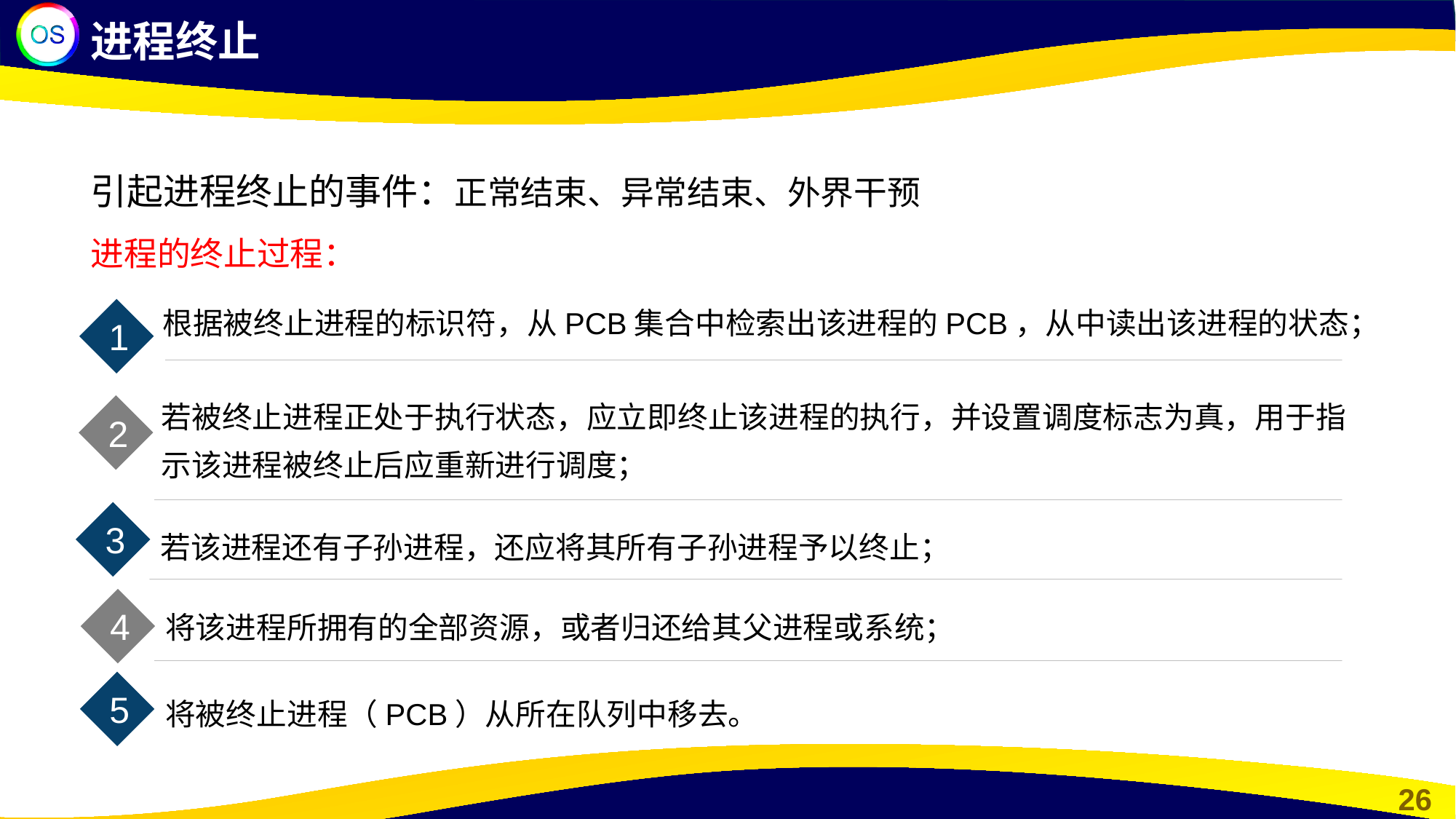

进程终止
引起进程终止的事件：正常结束、异常结束、外界干预
进程的终止过程：
根据被终止进程的标识符，从PCB集合中检索出该进程的PCB，从中读出该进程的状态；
1
若被终止进程正处于执行状态，应立即终止该进程的执行，并设置调度标志为真，用于指示该进程被终止后应重新进行调度；
2
3
若该进程还有子孙进程，还应将其所有子孙进程予以终止；
将该进程所拥有的全部资源，或者归还给其父进程或系统；
4
5
将被终止进程（PCB）从所在队列中移去。